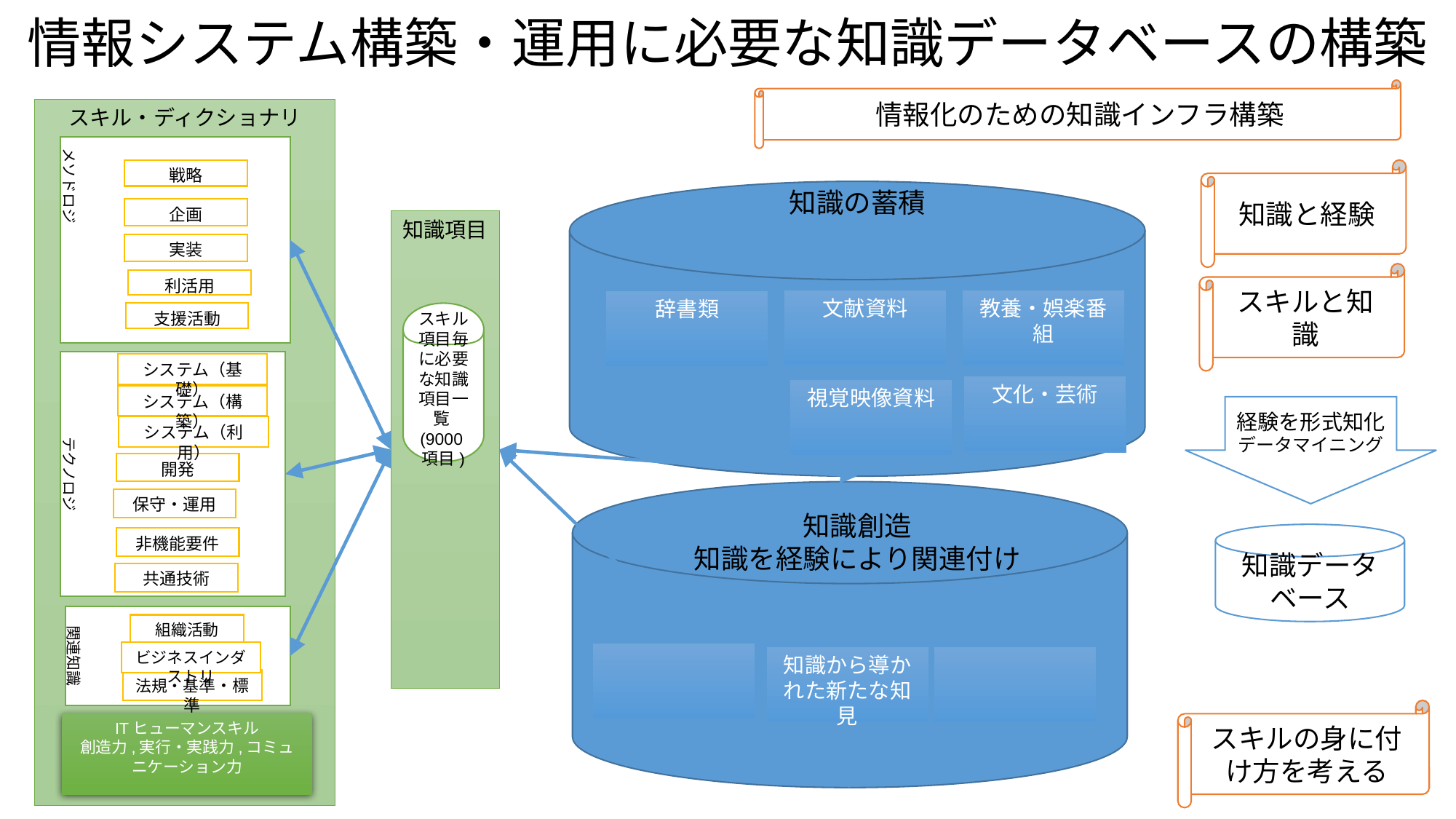

# 情報システム構築・運用に必要な知識データベースの構築
情報化のための知識インフラ構築
スキル・ディクショナリ
メソドロジ
戦略
知識と経験
知識の蓄積

企画
知識項目
実装
スキルと知識
利活用
文献資料
教養・娯楽番組
辞書類
支援活動
スキル項目毎に必要な知識項目一覧(9000項目)

テクノロジ
システム（基礎）
文化・芸術
視覚映像資料
システム（構築）
経験を形式知化
データマイニング
システム（利用）
開発

保守・運用
知識創造
知識を経験により関連付け
知識データベース
非機能要件
共通技術
関連知識
組織活動
ビジネスインダストリ

知識から導かれた新たな知見

法規・基準・標準
スキルの身に付け方を考える
ITヒューマンスキル
創造力,実行・実践力,コミュニケーション力